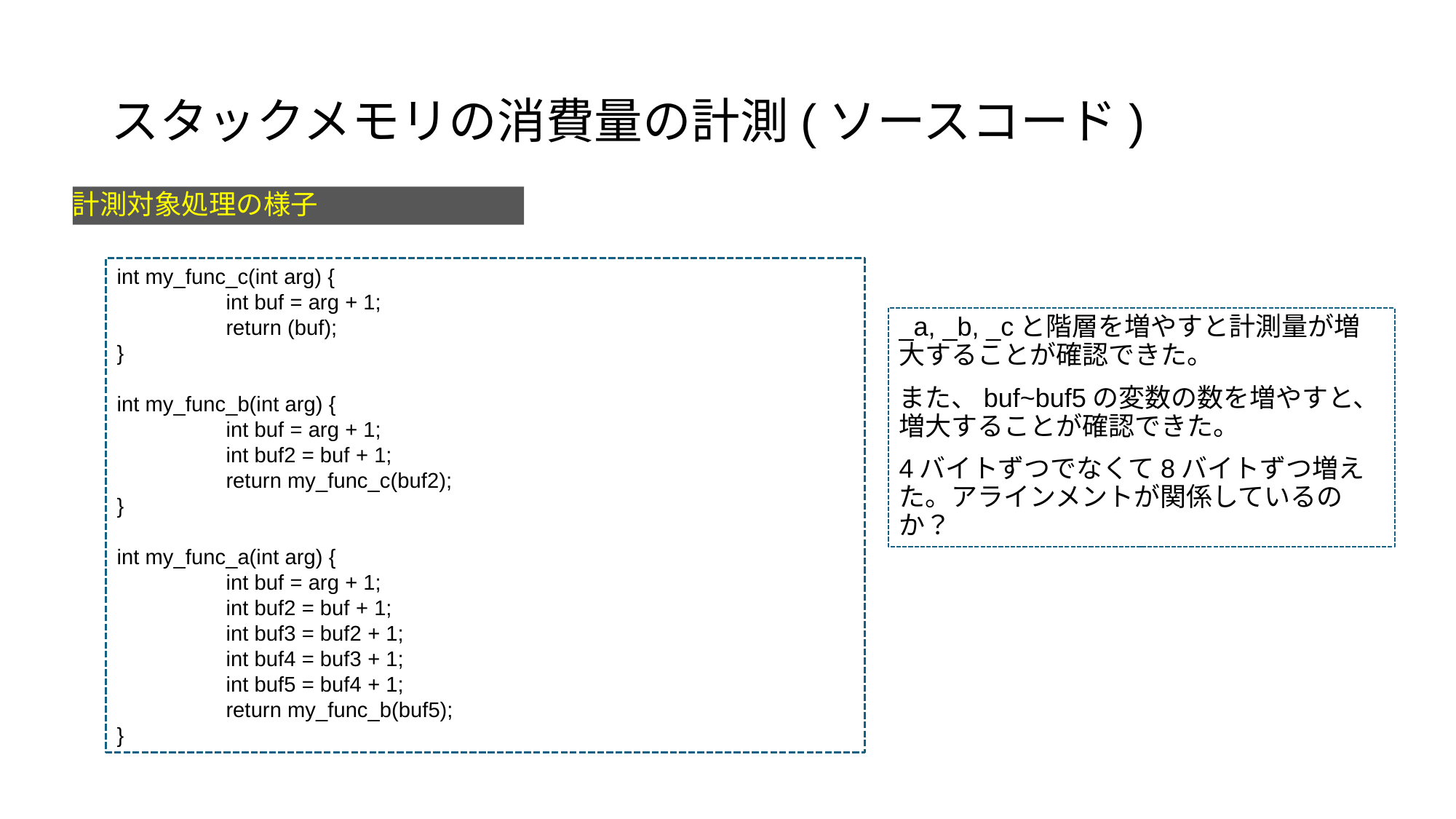

# スタックメモリの消費量の計測(ソースコード)
計測対象処理の様子
int my_func_c(int arg) {
	int buf = arg + 1;
	return (buf);
}

int my_func_b(int arg) {
	int buf = arg + 1;
	int buf2 = buf + 1;
	return my_func_c(buf2);
}

int my_func_a(int arg) {
	int buf = arg + 1;
	int buf2 = buf + 1;
	int buf3 = buf2 + 1;
	int buf4 = buf3 + 1;
	int buf5 = buf4 + 1;
	return my_func_b(buf5);
}
_a, _b, _cと階層を増やすと計測量が増大することが確認できた。
また、buf~buf5の変数の数を増やすと、増大することが確認できた。
4バイトずつでなくて8バイトずつ増えた。アラインメントが関係しているのか？